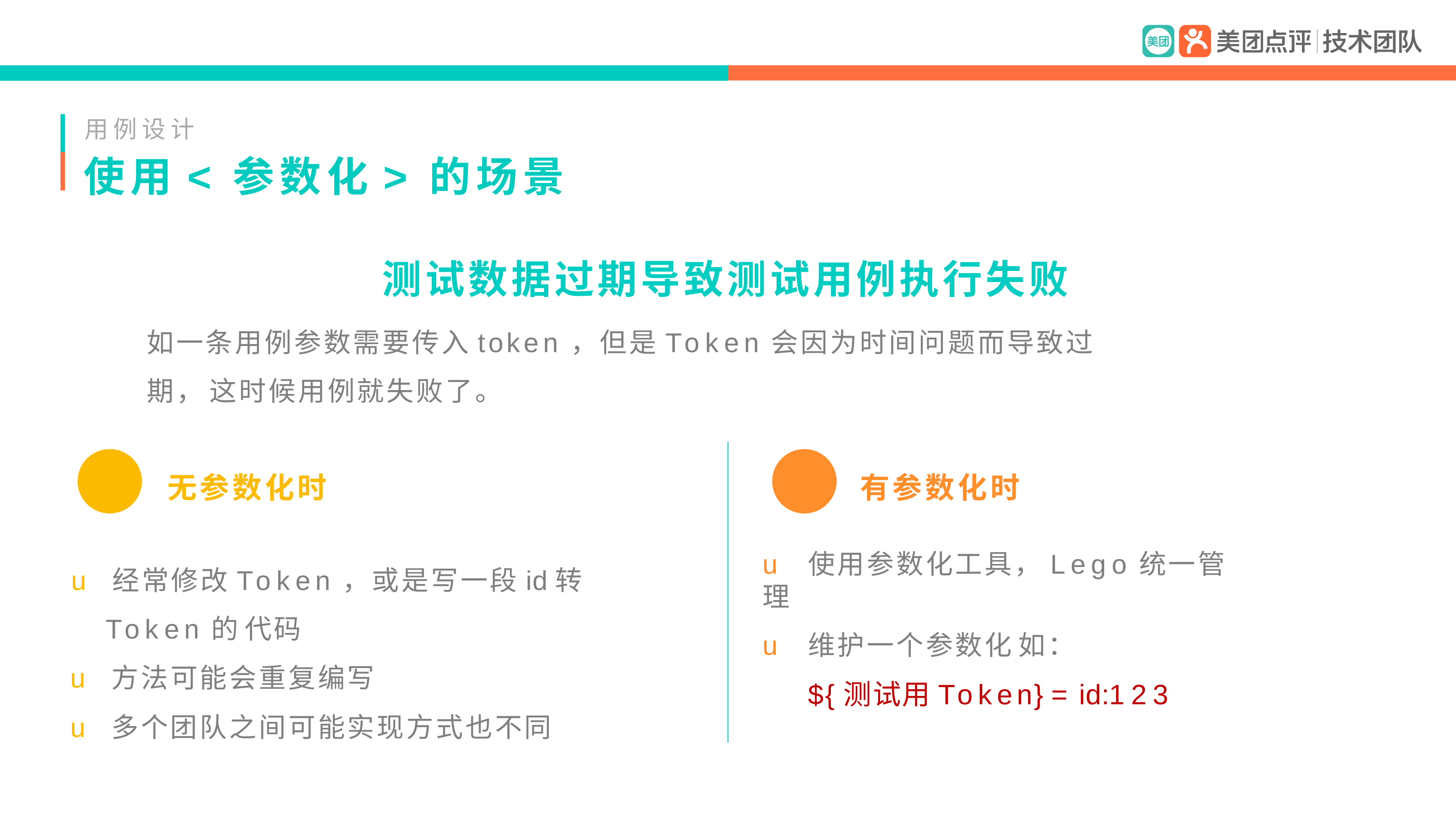

用例设计
# 使用< 参数化> 的场景

测试数据过期导致测试用例执行失败
如一条用例参数需要传入token，但是Token会因为时间问题而导致过期， 这时候用例就失败了。

无参数化时
有参数化时
u	使用参数化工具，Lego统一管理
u	维护一个参数化 如：
${测试用Token} = id:123
u 经常修改Token，或是写一段id转Token的 代码
u 方法可能会重复编写
u 多个团队之间可能实现方式也不同